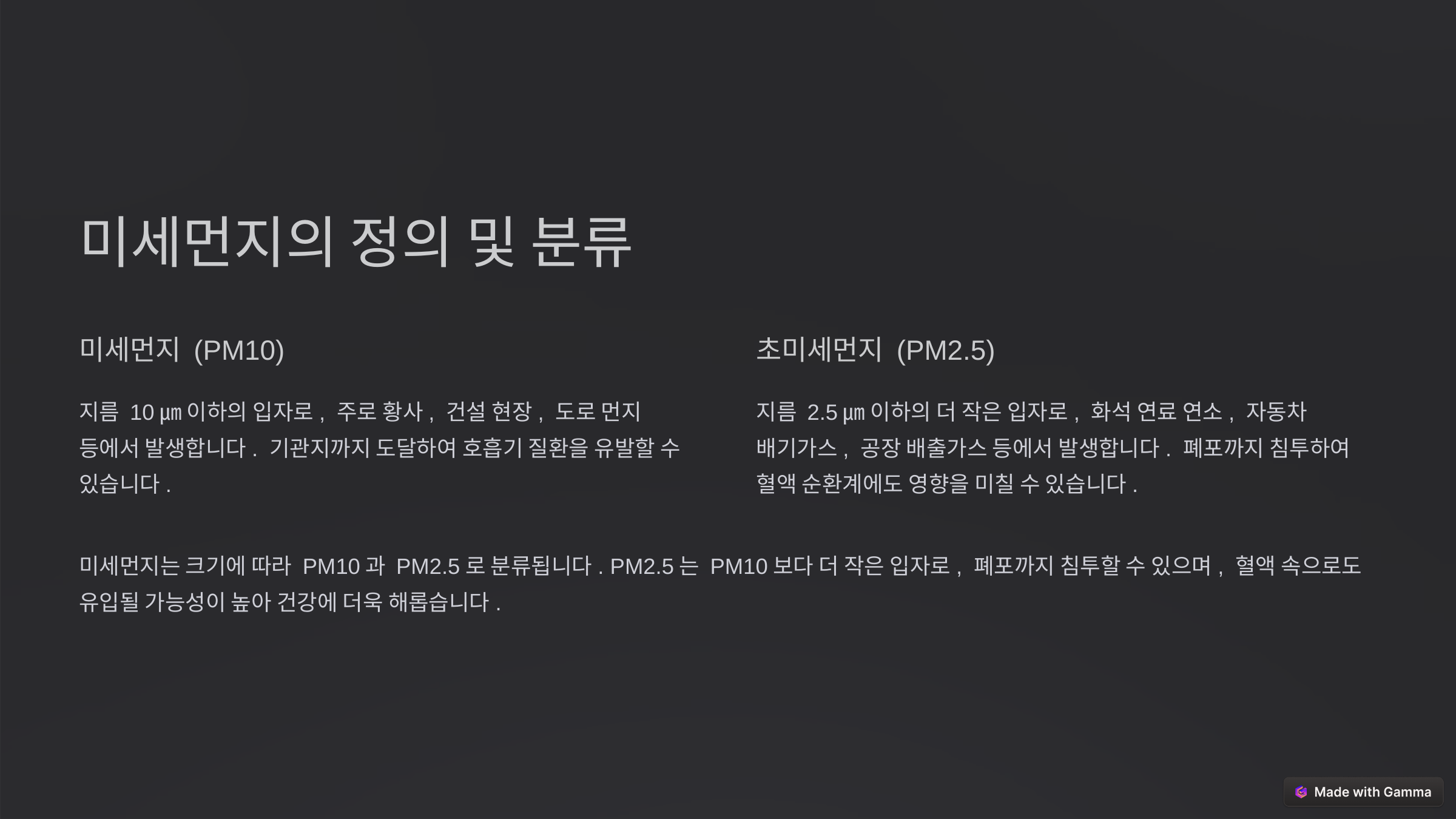

미세먼지의 정의 및 분류
미세먼지 (PM10)
초미세먼지 (PM2.5)
지름 10㎛ 이하의 입자로, 주로 황사, 건설 현장, 도로 먼지 등에서 발생합니다. 기관지까지 도달하여 호흡기 질환을 유발할 수 있습니다.
지름 2.5㎛ 이하의 더 작은 입자로, 화석 연료 연소, 자동차 배기가스, 공장 배출가스 등에서 발생합니다. 폐포까지 침투하여 혈액 순환계에도 영향을 미칠 수 있습니다.
미세먼지는 크기에 따라 PM10과 PM2.5로 분류됩니다. PM2.5는 PM10보다 더 작은 입자로, 폐포까지 침투할 수 있으며, 혈액 속으로도 유입될 가능성이 높아 건강에 더욱 해롭습니다.